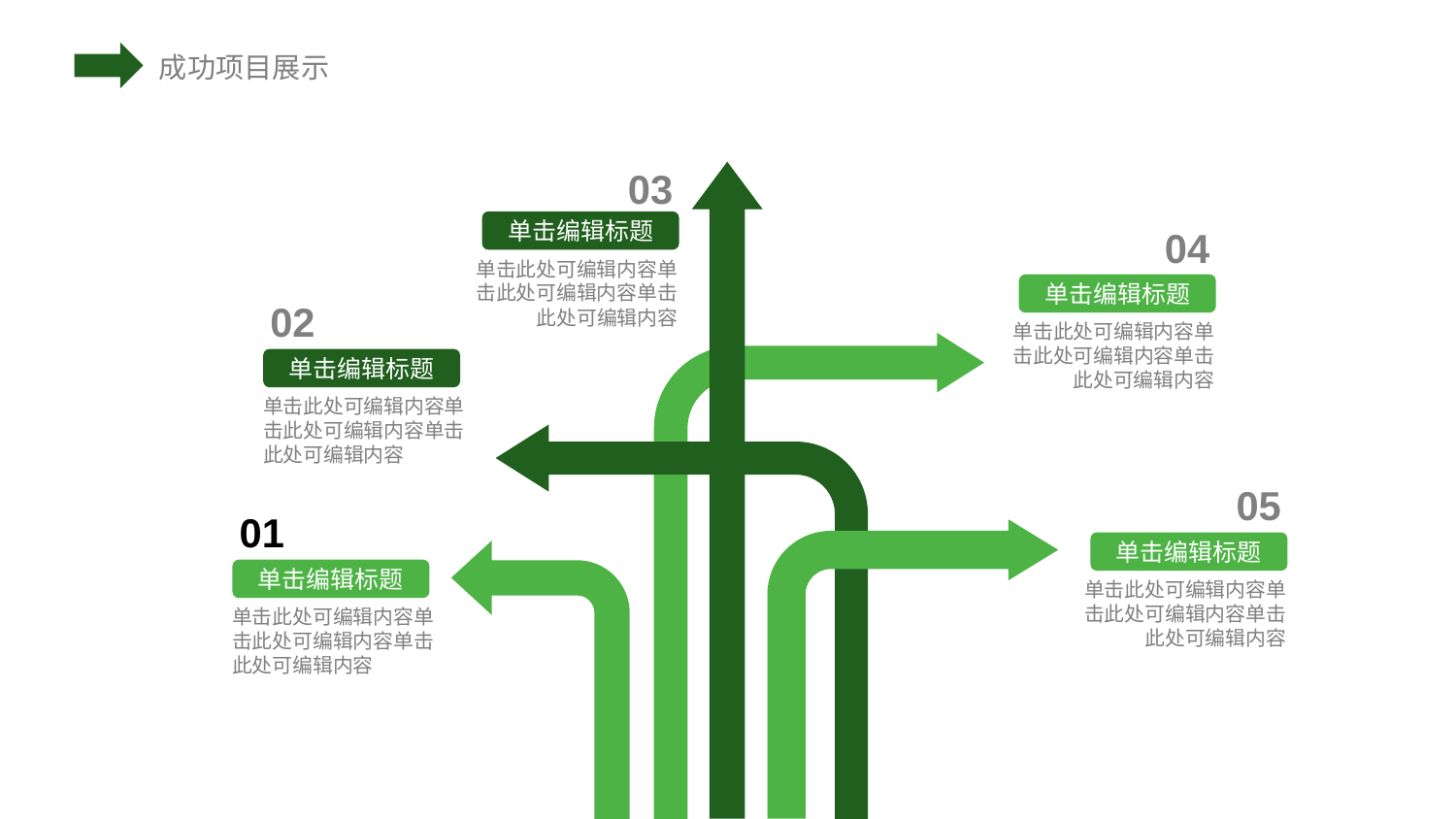

03

单击编辑标题
04
单击此处可编辑内容单击此处可编辑内容单击此处可编辑内容

单击编辑标题
02
单击此处可编辑内容单击此处可编辑内容单击此处可编辑内容

单击编辑标题
单击此处可编辑内容单击此处可编辑内容单击此处可编辑内容

05
01

单击编辑标题

单击编辑标题
单击此处可编辑内容单击此处可编辑内容单击此处可编辑内容
单击此处可编辑内容单击此处可编辑内容单击此处可编辑内容